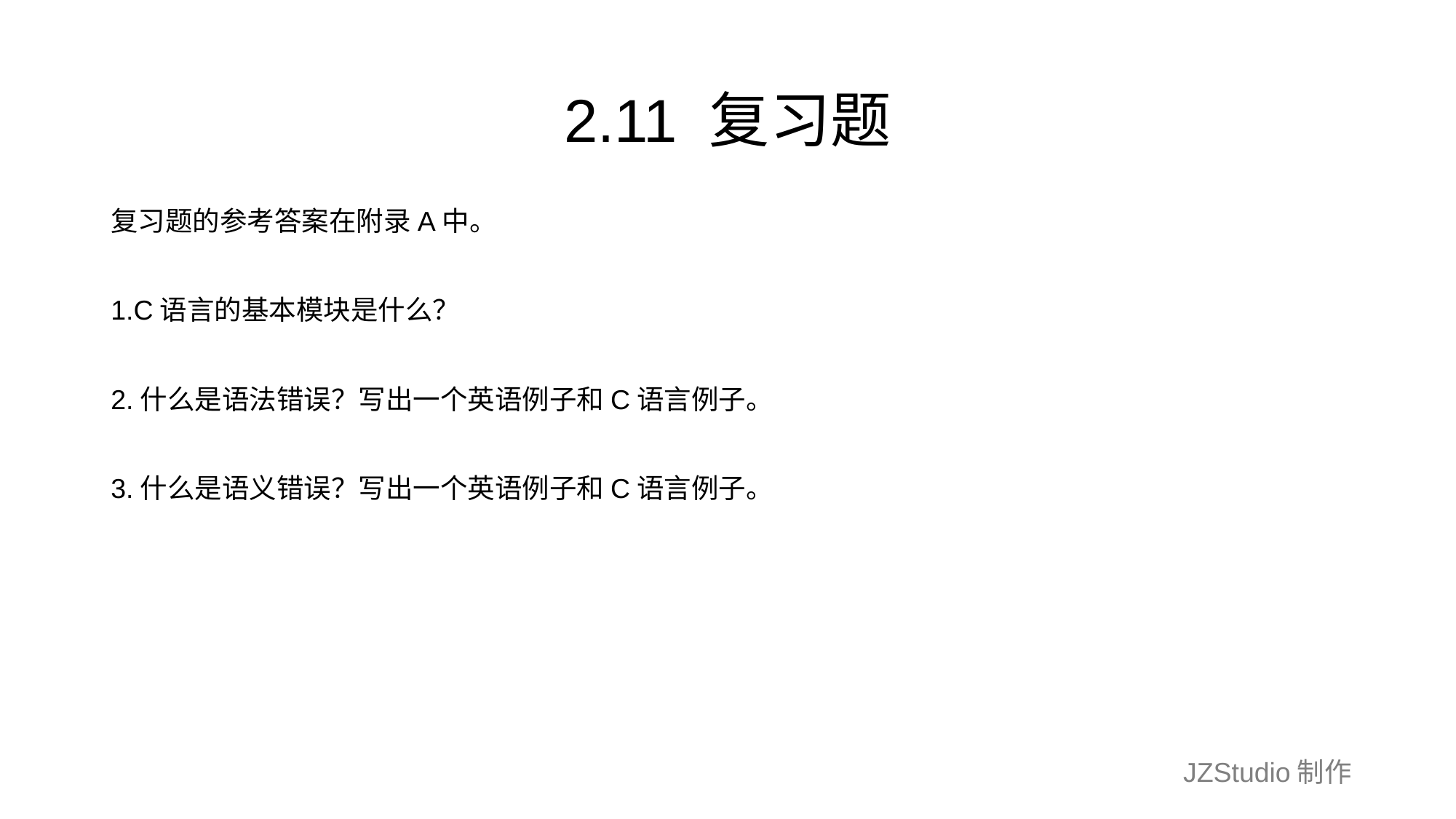

# 2.11 复习题
复习题的参考答案在附录A中。

1.C语言的基本模块是什么？

2.什么是语法错误？写出一个英语例子和C语言例子。

3.什么是语义错误？写出一个英语例子和C语言例子。